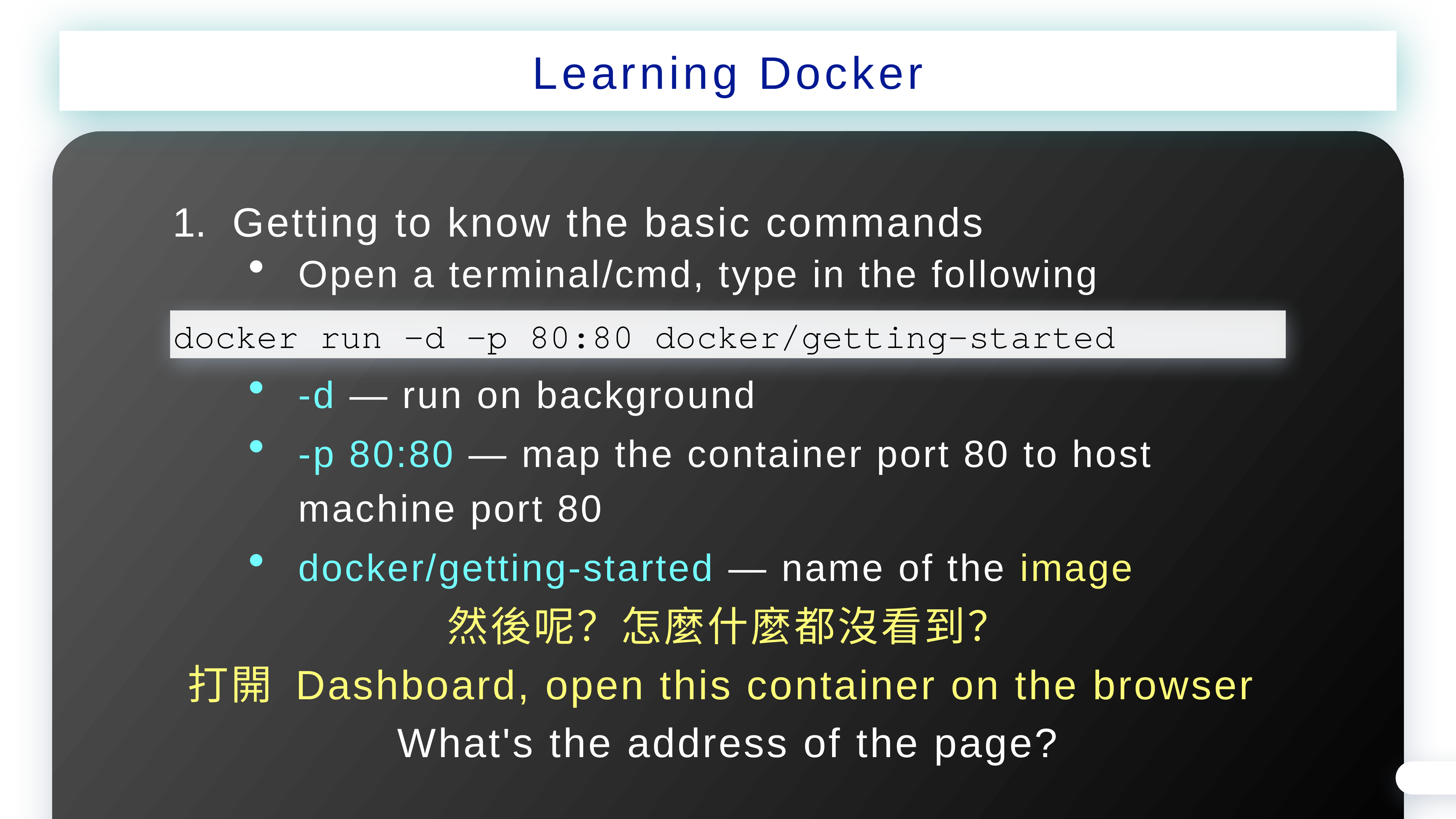

Learning Docker
Getting to know the basic commands
Open a terminal/cmd, type in the following
docker run -d -p 80:80 docker/getting-started
-d — run on background
-p 80:80 — map the container port 80 to host machine port 80
docker/getting-started — name of the image
然後呢？怎麼什麼都沒看到？
打開 Dashboard, open this container on the browser
What's the address of the page?
28